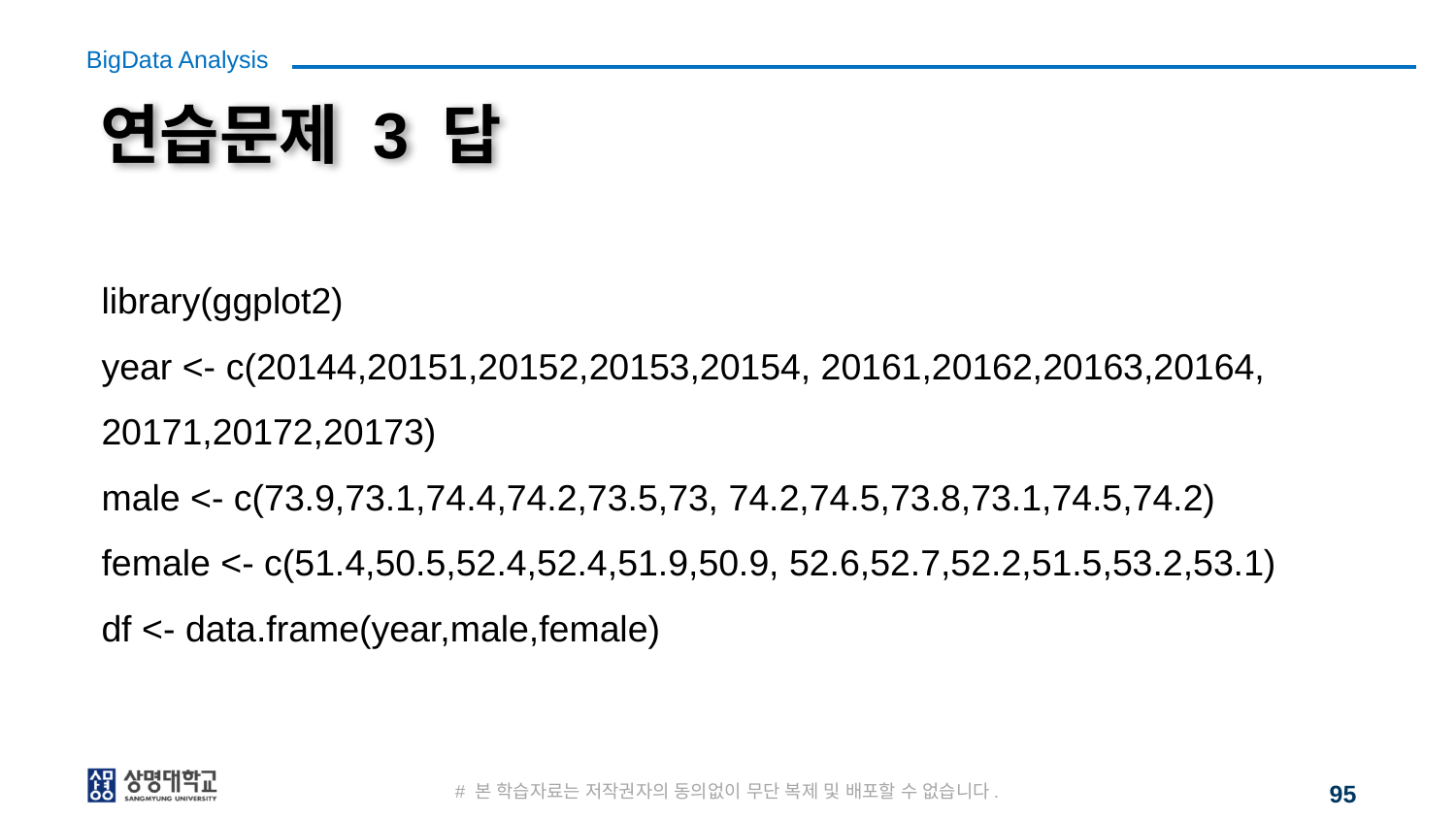

# 연습문제 3 답
library(ggplot2)
year <- c(20144,20151,20152,20153,20154, 20161,20162,20163,20164,
20171,20172,20173)
male <- c(73.9,73.1,74.4,74.2,73.5,73, 74.2,74.5,73.8,73.1,74.5,74.2)
female <- c(51.4,50.5,52.4,52.4,51.9,50.9, 52.6,52.7,52.2,51.5,53.2,53.1)
df <- data.frame(year,male,female)

# 본 학습자료는 저작권자의 동의없이 무단 복제 및 배포할 수 없습니다.
95